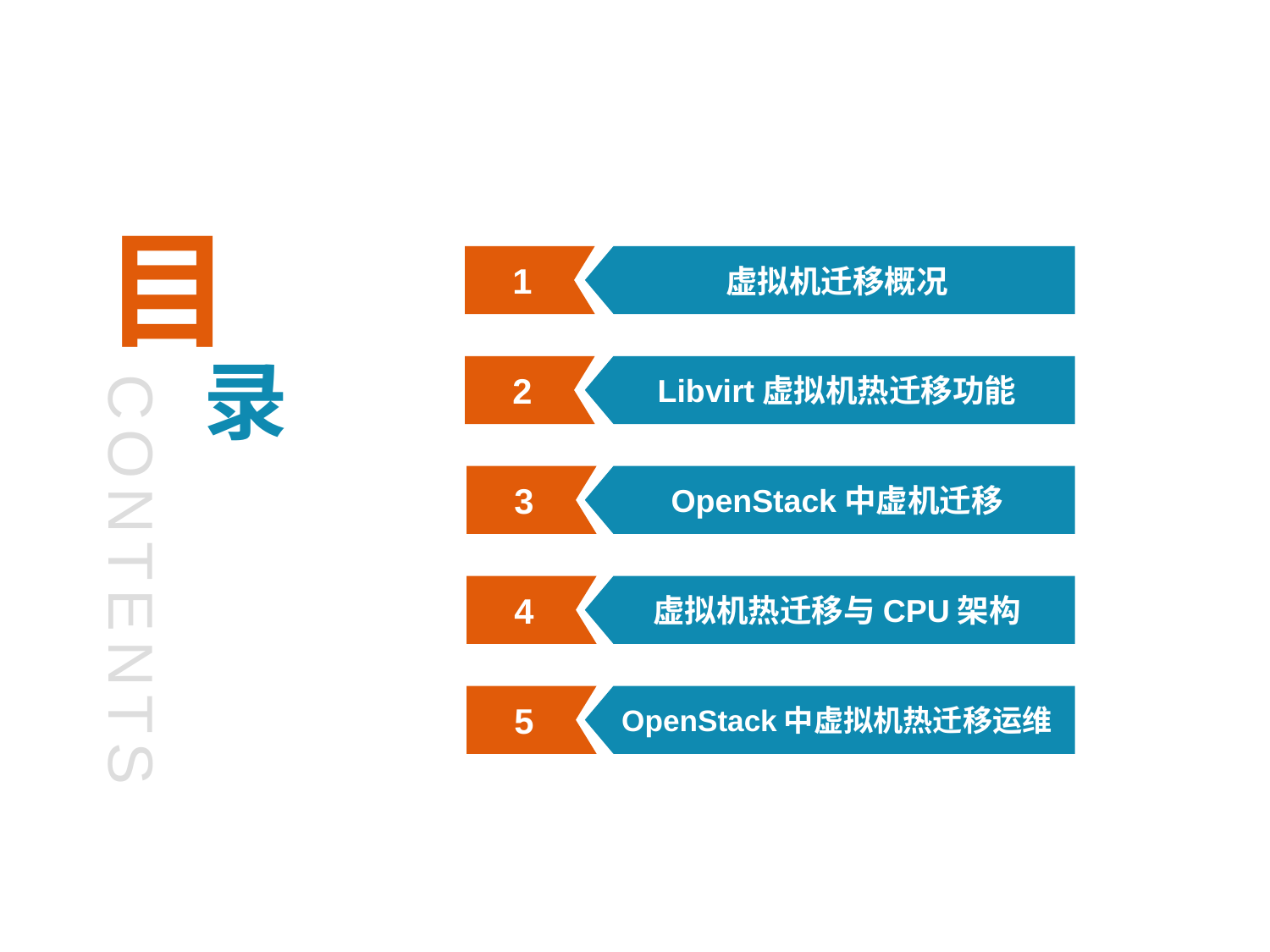

目
1
虚拟机迁移概况
录
2
Libvirt虚拟机热迁移功能
3
OpenStack中虚机迁移
CONTENTS
4
虚拟机热迁移与CPU架构
5
OpenStack中虚拟机热迁移运维